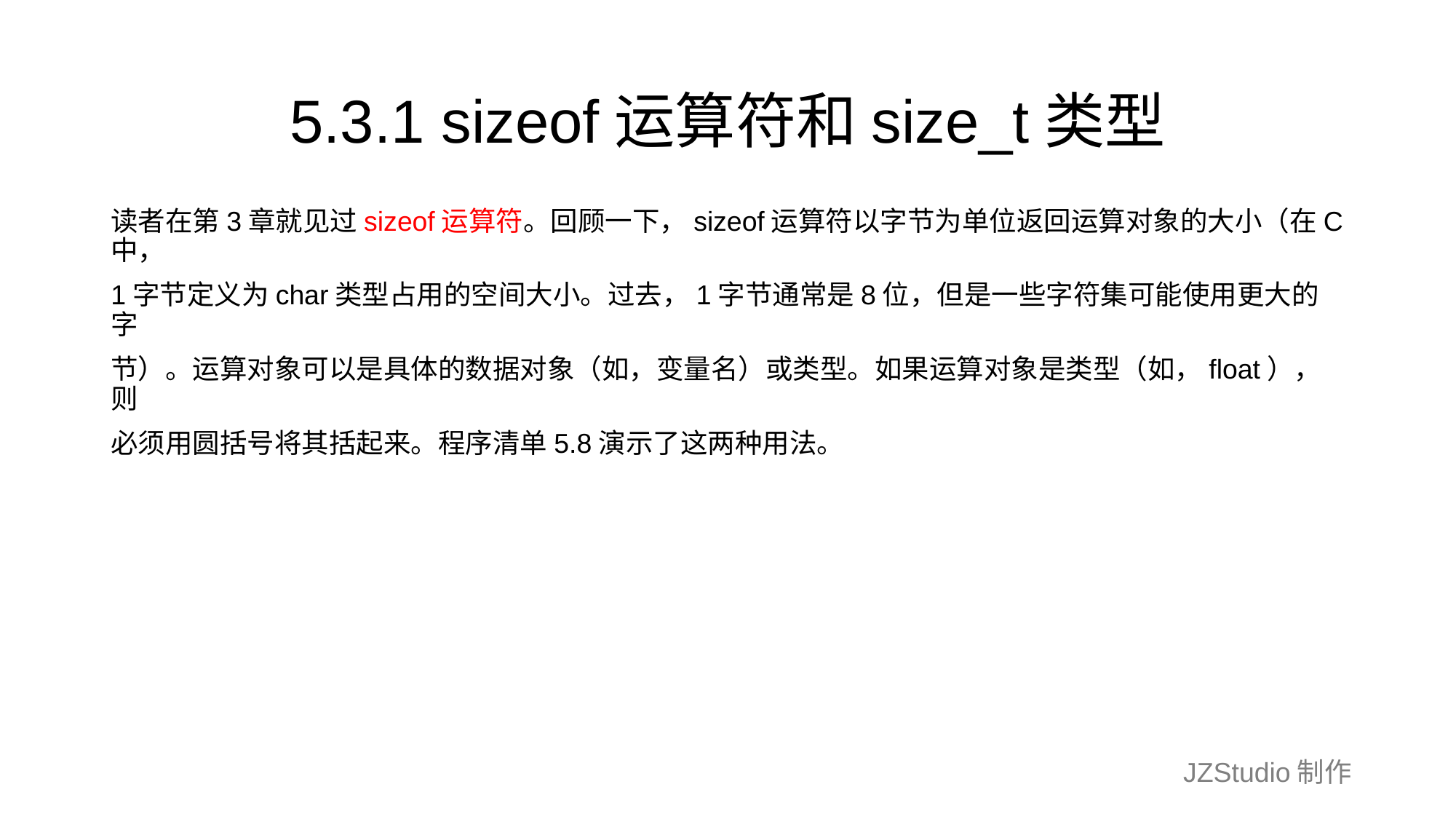

# 5.3.1 sizeof运算符和size_t类型
读者在第3章就见过sizeof运算符。回顾一下，sizeof运算符以字节为单位返回运算对象的大小（在C中，
1字节定义为char类型占用的空间大小。过去，1字节通常是8位，但是一些字符集可能使用更大的字
节）。运算对象可以是具体的数据对象（如，变量名）或类型。如果运算对象是类型（如，float），则
必须用圆括号将其括起来。程序清单5.8演示了这两种用法。